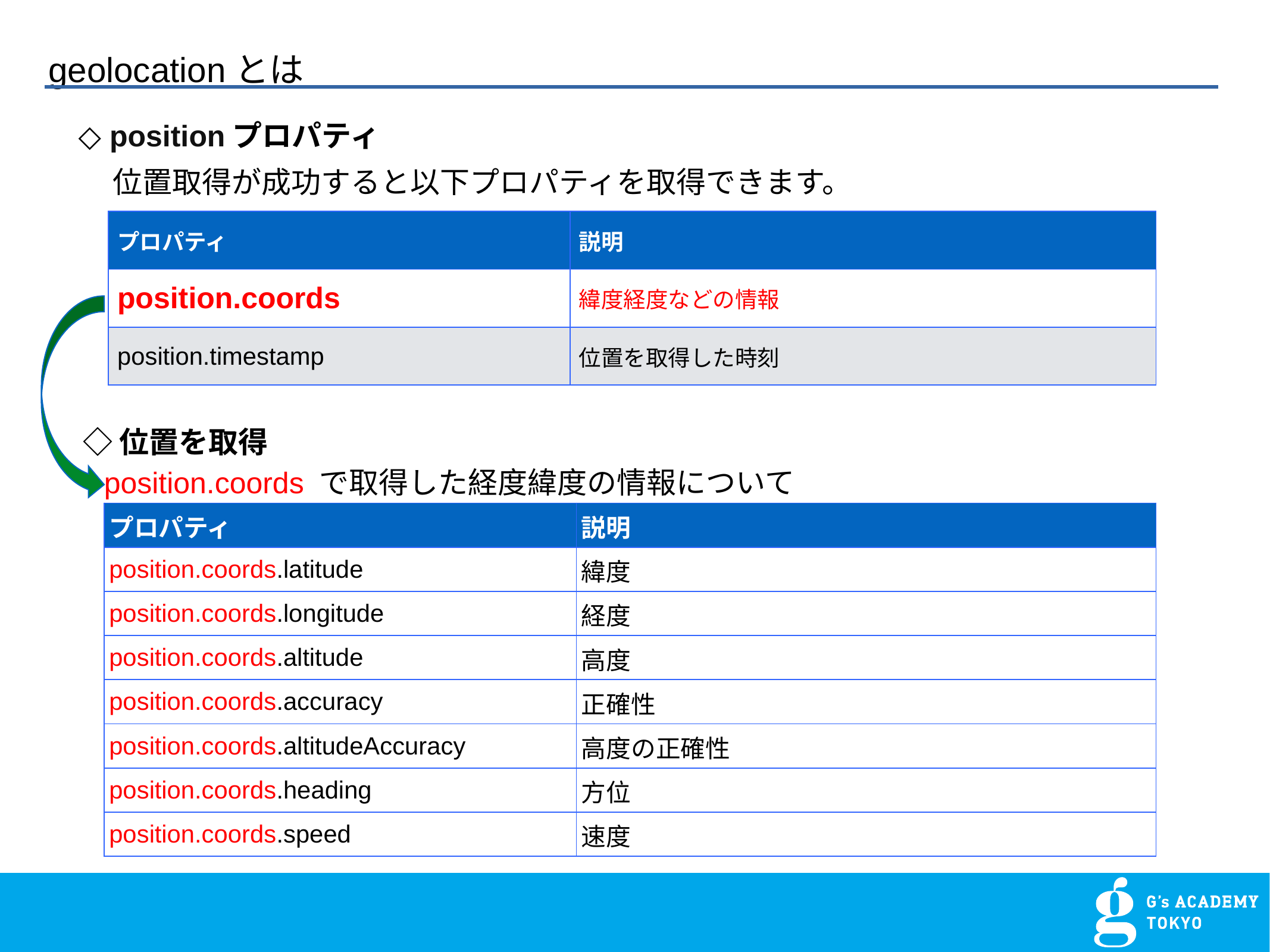

# geolocationとは

   ◇ positionプロパティ
位置取得が成功すると以下プロパティを取得できます。
| プロパティ | 説明 |
| --- | --- |
| position.coords | 緯度経度などの情報 |
| position.timestamp | 位置を取得した時刻 |

　◇ 位置を取得
position.coords で取得した経度緯度の情報について
| プロパティ | 説明 |
| --- | --- |
| position.coords.latitude | 緯度 |
| position.coords.longitude | 経度 |
| position.coords.altitude | 高度 |
| position.coords.accuracy | 正確性 |
| position.coords.altitudeAccuracy | 高度の正確性 |
| position.coords.heading | 方位 |
| position.coords.speed | 速度 |